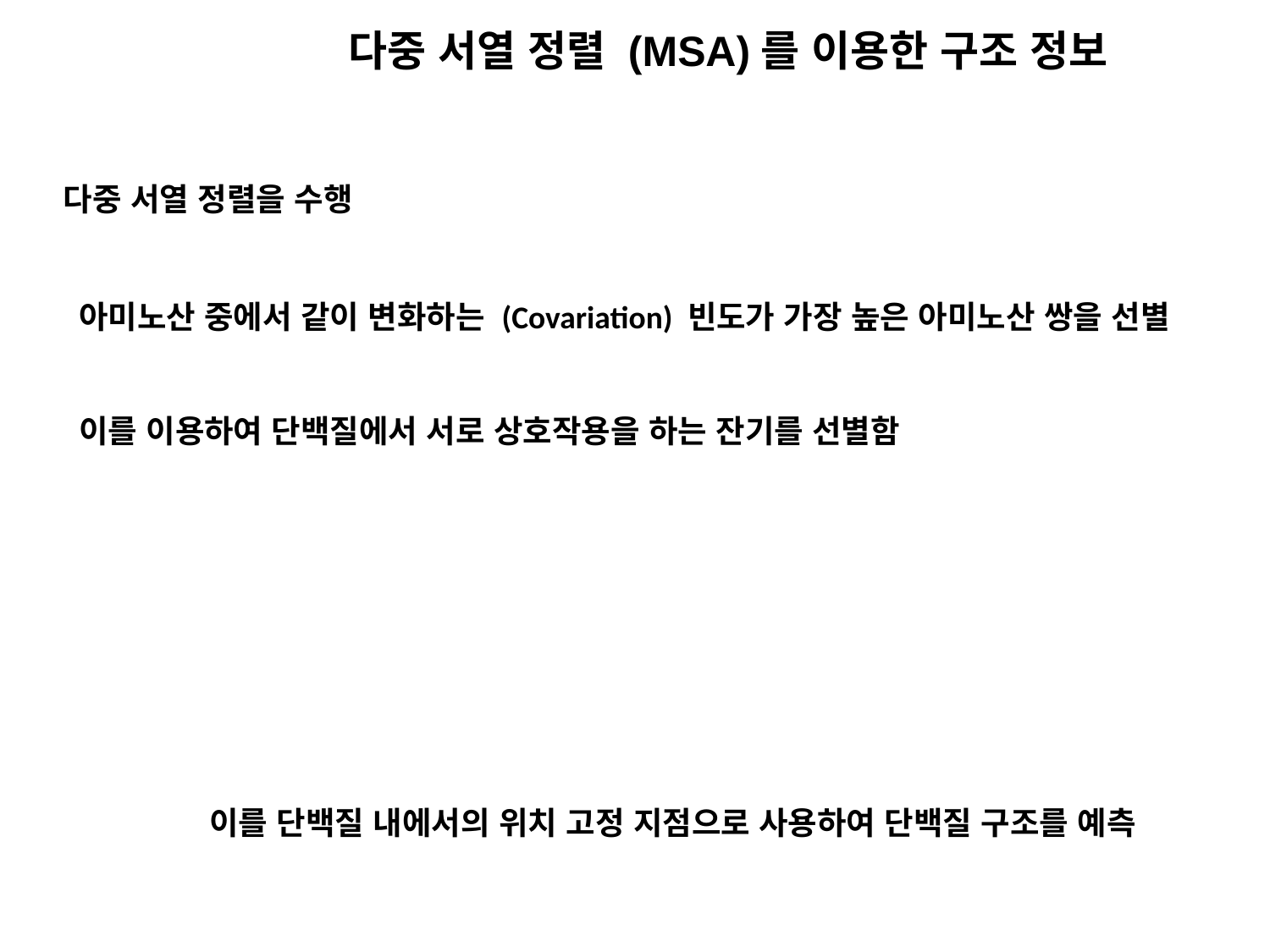

다중 서열 정렬 (MSA)를 이용한 구조 정보
다중 서열 정렬을 수행
아미노산 중에서 같이 변화하는 (Covariation) 빈도가 가장 높은 아미노산 쌍을 선별

이를 이용하여 단백질에서 서로 상호작용을 하는 잔기를 선별함

이를 단백질 내에서의 위치 고정 지점으로 사용하여 단백질 구조를 예측